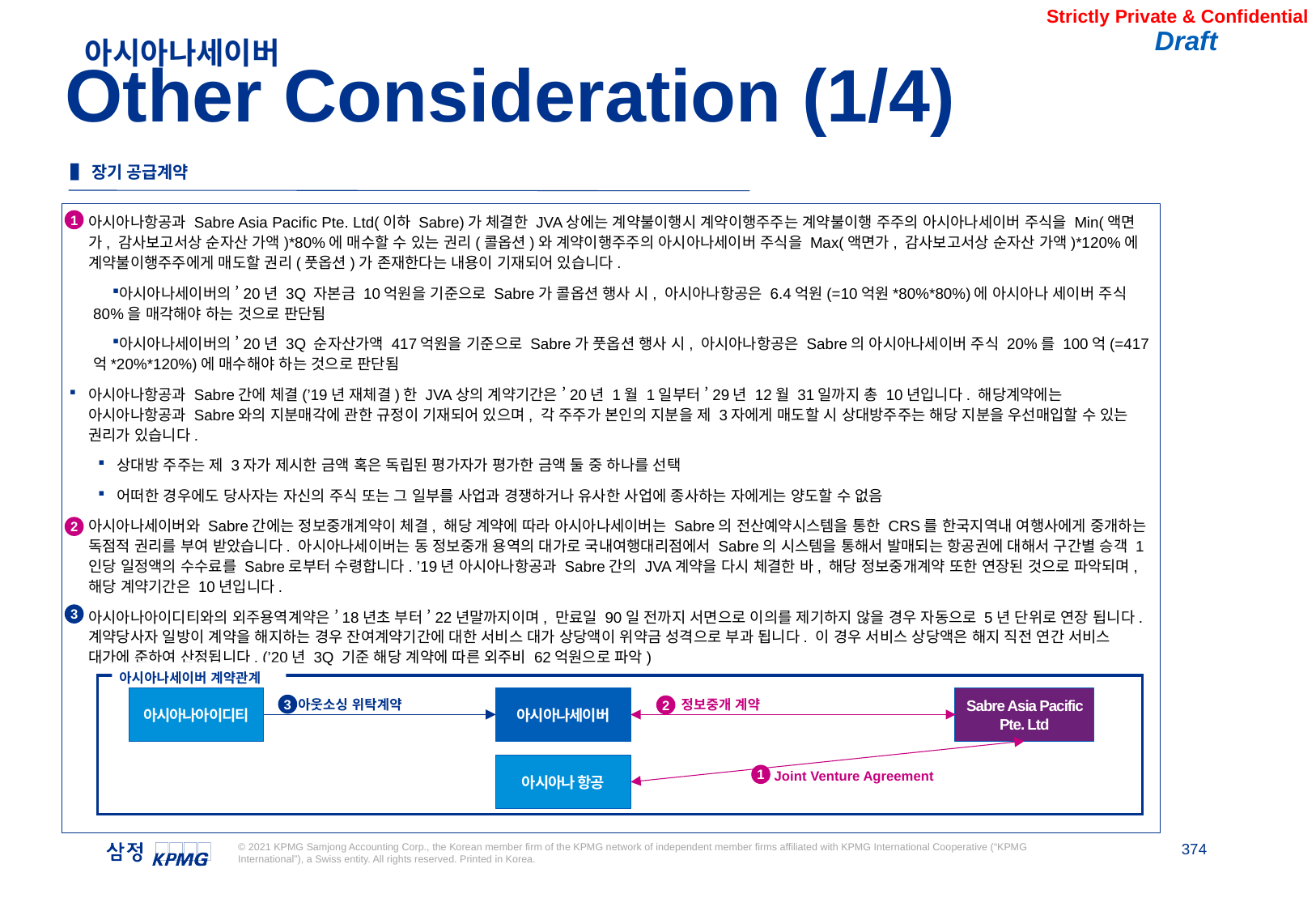

아시아나세이버
Other Consideration (1/4)
▌장기 공급계약

아시아나항공과 Sabre Asia Pacific Pte. Ltd(이하 Sabre)가 체결한 JVA상에는 계약불이행시 계약이행주주는 계약불이행 주주의 아시아나세이버 주식을 Min(액면가, 감사보고서상 순자산 가액)*80%에 매수할 수 있는 권리(콜옵션)와 계약이행주주의 아시아나세이버 주식을 Max(액면가, 감사보고서상 순자산 가액)*120%에 계약불이행주주에게 매도할 권리(풋옵션)가 존재한다는 내용이 기재되어 있습니다.
아시아나세이버의 ’20년 3Q 자본금 10억원을 기준으로 Sabre가 콜옵션 행사 시, 아시아나항공은 6.4억원(=10억원*80%*80%)에 아시아나 세이버 주식 80%을 매각해야 하는 것으로 판단됨
아시아나세이버의 ’20년 3Q 순자산가액 417억원을 기준으로 Sabre가 풋옵션 행사 시, 아시아나항공은 Sabre의 아시아나세이버 주식 20%를 100억(=417억*20%*120%)에 매수해야 하는 것으로 판단됨
아시아나항공과 Sabre간에 체결(’19년 재체결)한 JVA상의 계약기간은 ’20년 1월 1일부터 ’29년 12월 31일까지 총 10년입니다. 해당계약에는 아시아나항공과 Sabre와의 지분매각에 관한 규정이 기재되어 있으며, 각 주주가 본인의 지분을 제 3자에게 매도할 시 상대방주주는 해당 지분을 우선매입할 수 있는 권리가 있습니다.
상대방 주주는 제 3자가 제시한 금액 혹은 독립된 평가자가 평가한 금액 둘 중 하나를 선택
어떠한 경우에도 당사자는 자신의 주식 또는 그 일부를 사업과 경쟁하거나 유사한 사업에 종사하는 자에게는 양도할 수 없음
아시아나세이버와 Sabre간에는 정보중개계약이 체결, 해당 계약에 따라 아시아나세이버는 Sabre의 전산예약시스템을 통한 CRS를 한국지역내 여행사에게 중개하는 독점적 권리를 부여 받았습니다. 아시아나세이버는 동 정보중개 용역의 대가로 국내여행대리점에서 Sabre의 시스템을 통해서 발매되는 항공권에 대해서 구간별 승객 1인당 일정액의 수수료를 Sabre로부터 수령합니다. ’19년 아시아나항공과 Sabre간의 JVA계약을 다시 체결한 바, 해당 정보중개계약 또한 연장된 것으로 파악되며, 해당 계약기간은 10년입니다.
아시아나아이디티와의 외주용역계약은 ’18년초 부터 ’22년말까지이며, 만료일 90일 전까지 서면으로 이의를 제기하지 않을 경우 자동으로 5년 단위로 연장 됩니다. 계약당사자 일방이 계약을 해지하는 경우 잔여계약기간에 대한 서비스 대가 상당액이 위약금 성격으로 부과 됩니다. 이 경우 서비스 상당액은 해지 직전 연간 서비스 대가에 준하여 산정됩니다. (’20년 3Q 기준 해당 계약에 따른 외주비 62억원으로 파악)

1
2
3
아시아나세이버 계약관계
주주변경 여부
최근 주요 기사 정리
아시아나아이디티
아시아나세이버
Sabre Asia Pacific Pte. Ltd
아웃소싱 위탁계약
정보중개 계약
3
2
아시아나 항공
Joint Venture Agreement
1